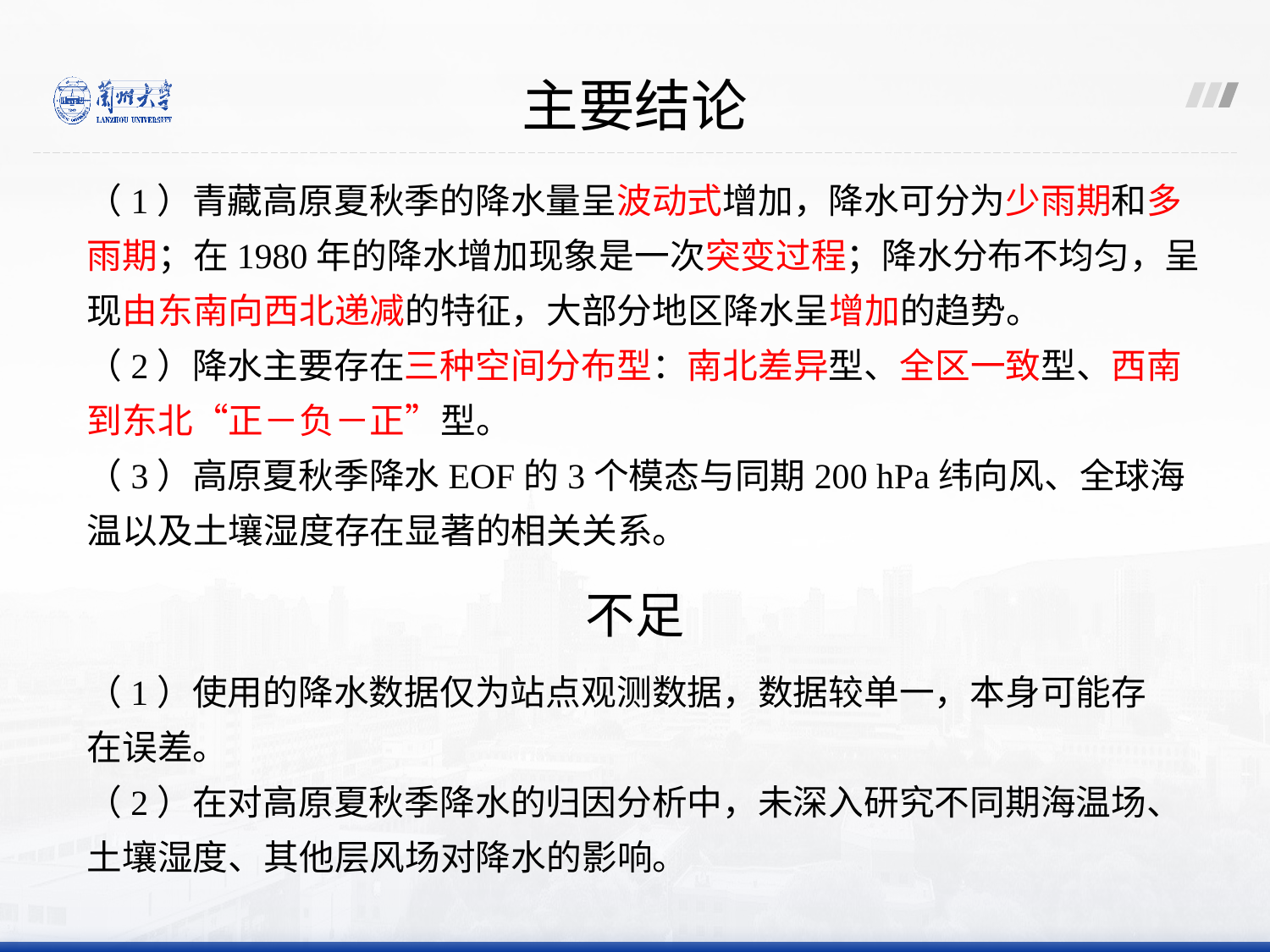

主要结论
（1）青藏高原夏秋季的降水量呈波动式增加，降水可分为少雨期和多雨期；在1980年的降水增加现象是一次突变过程；降水分布不均匀，呈现由东南向西北递减的特征，大部分地区降水呈增加的趋势。
（2）降水主要存在三种空间分布型：南北差异型、全区一致型、西南到东北“正－负－正”型。
（3）高原夏秋季降水EOF的3个模态与同期200 hPa纬向风、全球海温以及土壤湿度存在显著的相关关系。
不足
（1）使用的降水数据仅为站点观测数据，数据较单一，本身可能存在误差。
（2）在对高原夏秋季降水的归因分析中，未深入研究不同期海温场、土壤湿度、其他层风场对降水的影响。